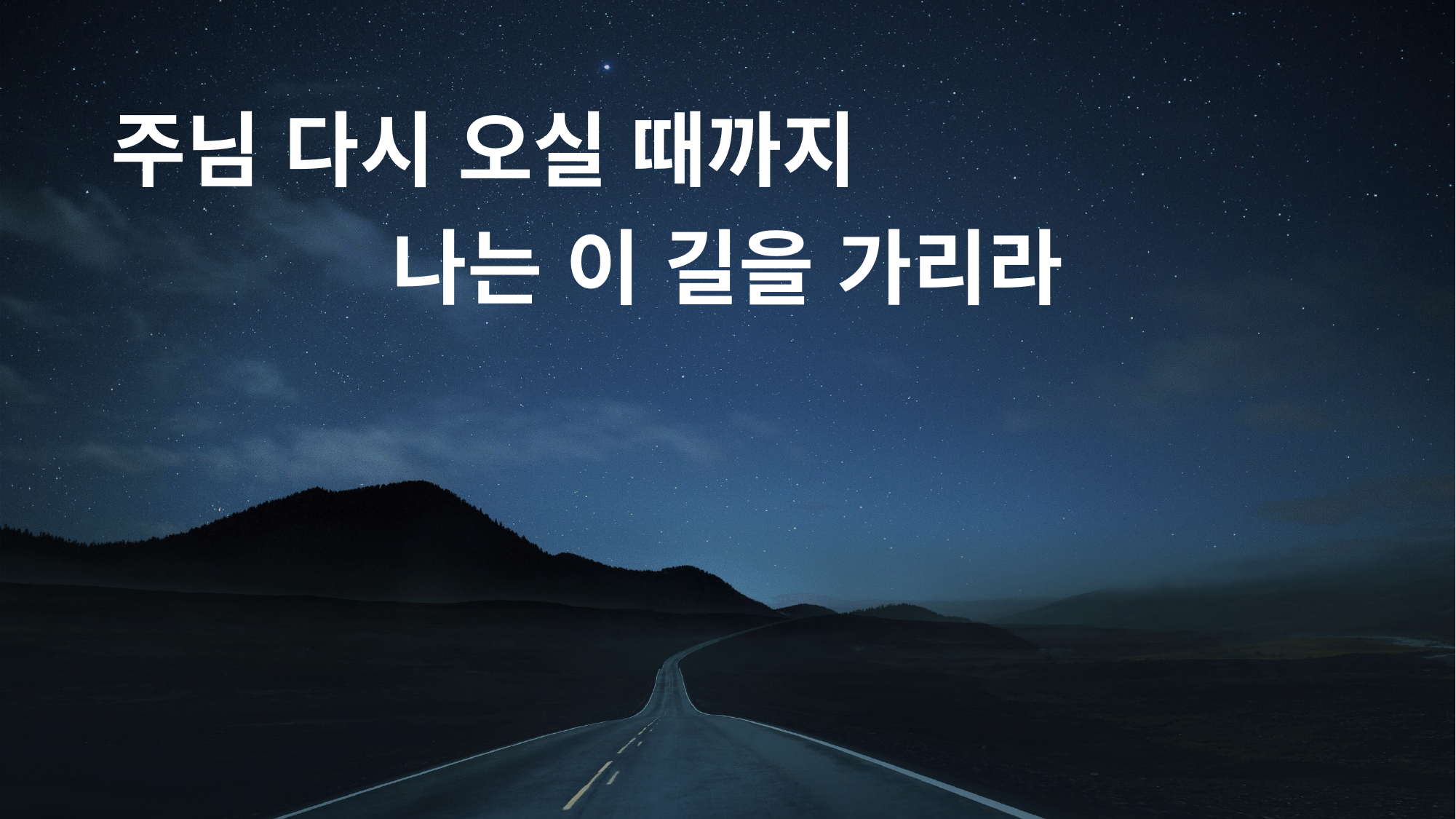

# 주님 다시 오실 때까지
나는 이 길을 가리라